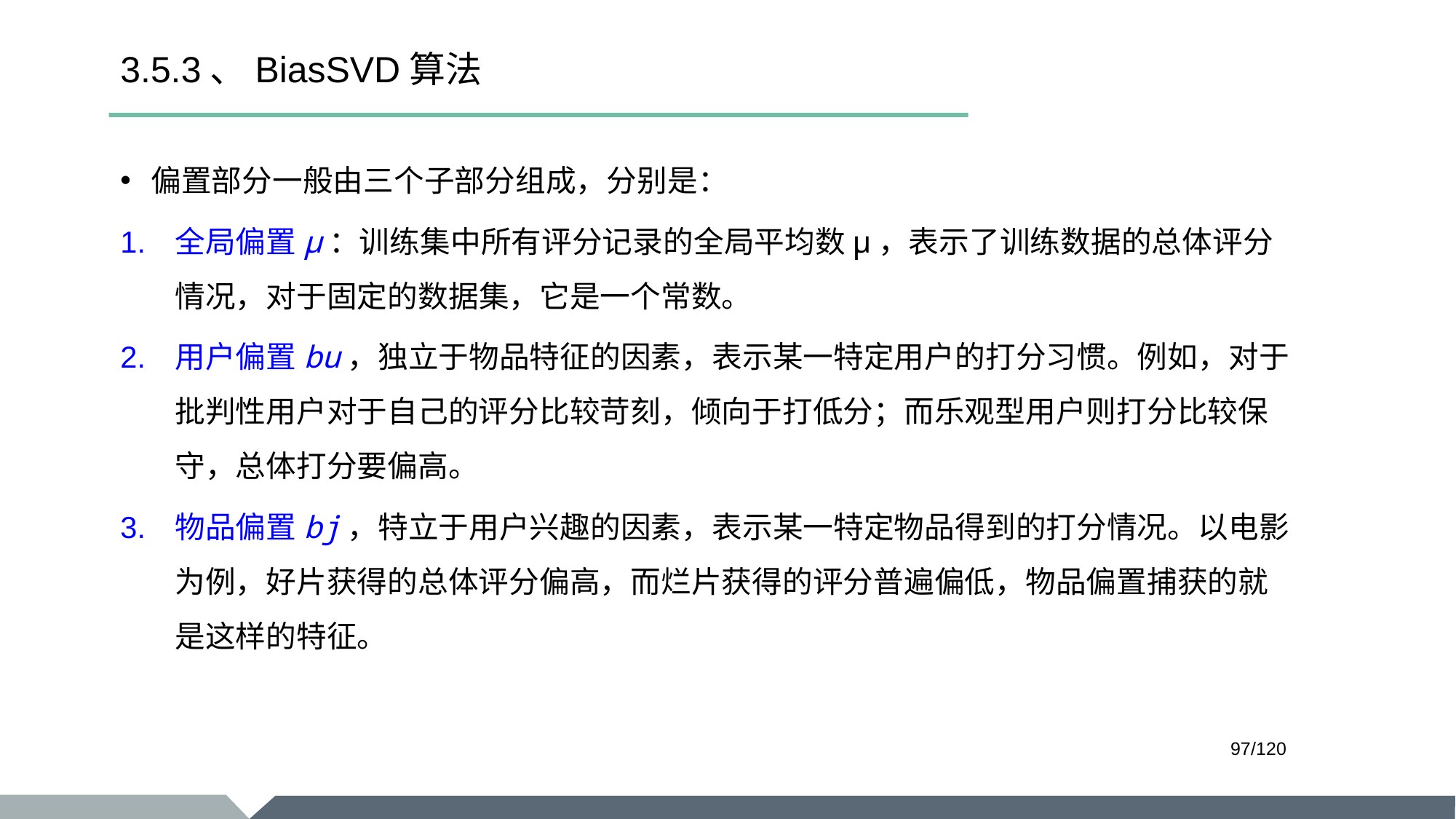

# 3.5.3、BiasSVD算法
偏置部分一般由三个子部分组成，分别是：
全局偏置μ：训练集中所有评分记录的全局平均数μ，表示了训练数据的总体评分情况，对于固定的数据集，它是一个常数。
用户偏置bu，独立于物品特征的因素，表示某一特定用户的打分习惯。例如，对于批判性用户对于自己的评分比较苛刻，倾向于打低分；而乐观型用户则打分比较保守，总体打分要偏高。
物品偏置bj，特立于用户兴趣的因素，表示某一特定物品得到的打分情况。以电影为例，好片获得的总体评分偏高，而烂片获得的评分普遍偏低，物品偏置捕获的就是这样的特征。
97/120